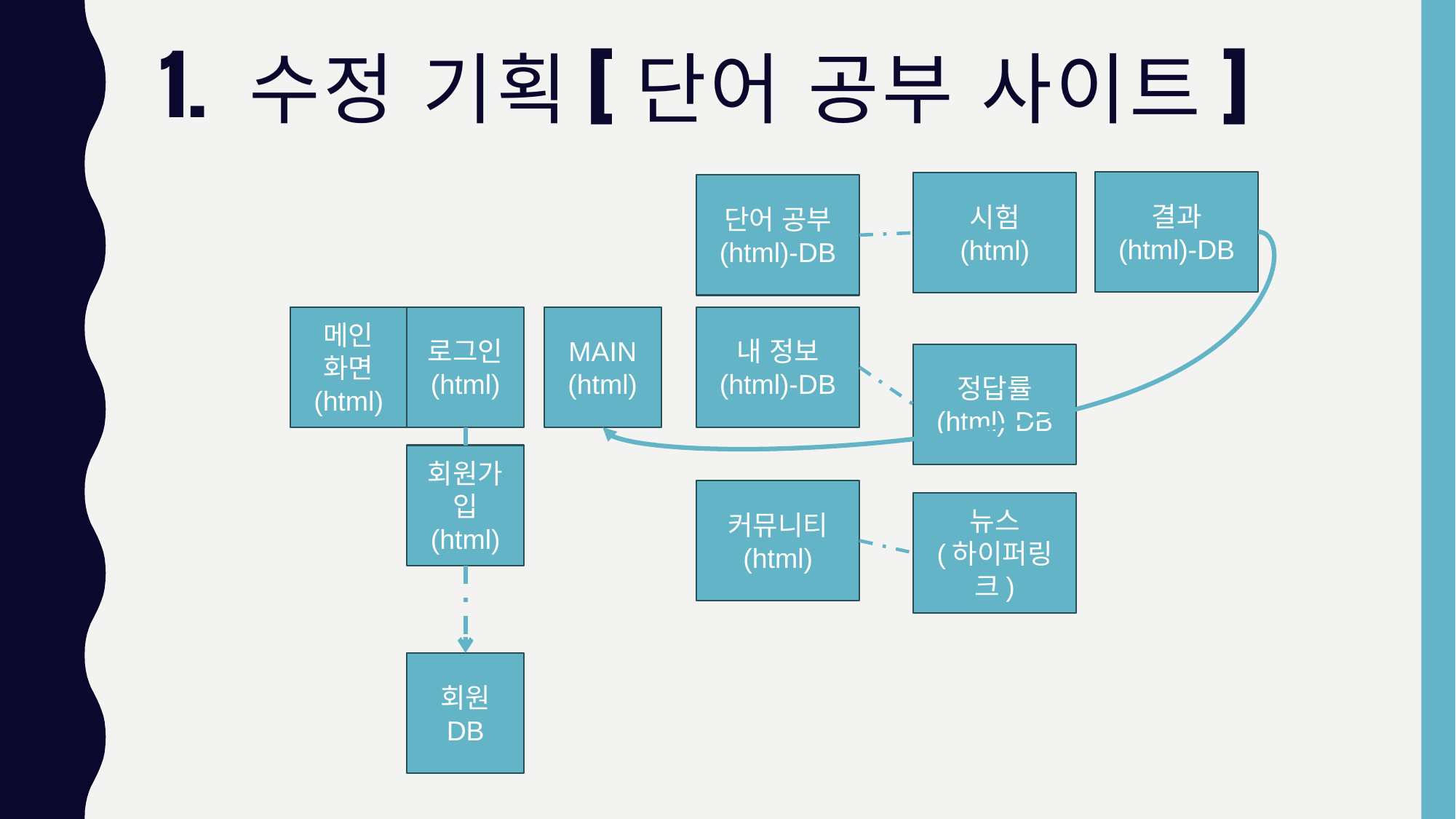

# 1. 수정 기획[단어 공부 사이트]
결과
(html)-DB
시험
(html)
단어 공부
(html)-DB
메인
화면
(html)
로그인
(html)
MAIN
(html)
내 정보
(html)-DB
정답률
(html)-DB
회원가입
(html)
커뮤니티 (html)
뉴스
(하이퍼링크)
회원 DB